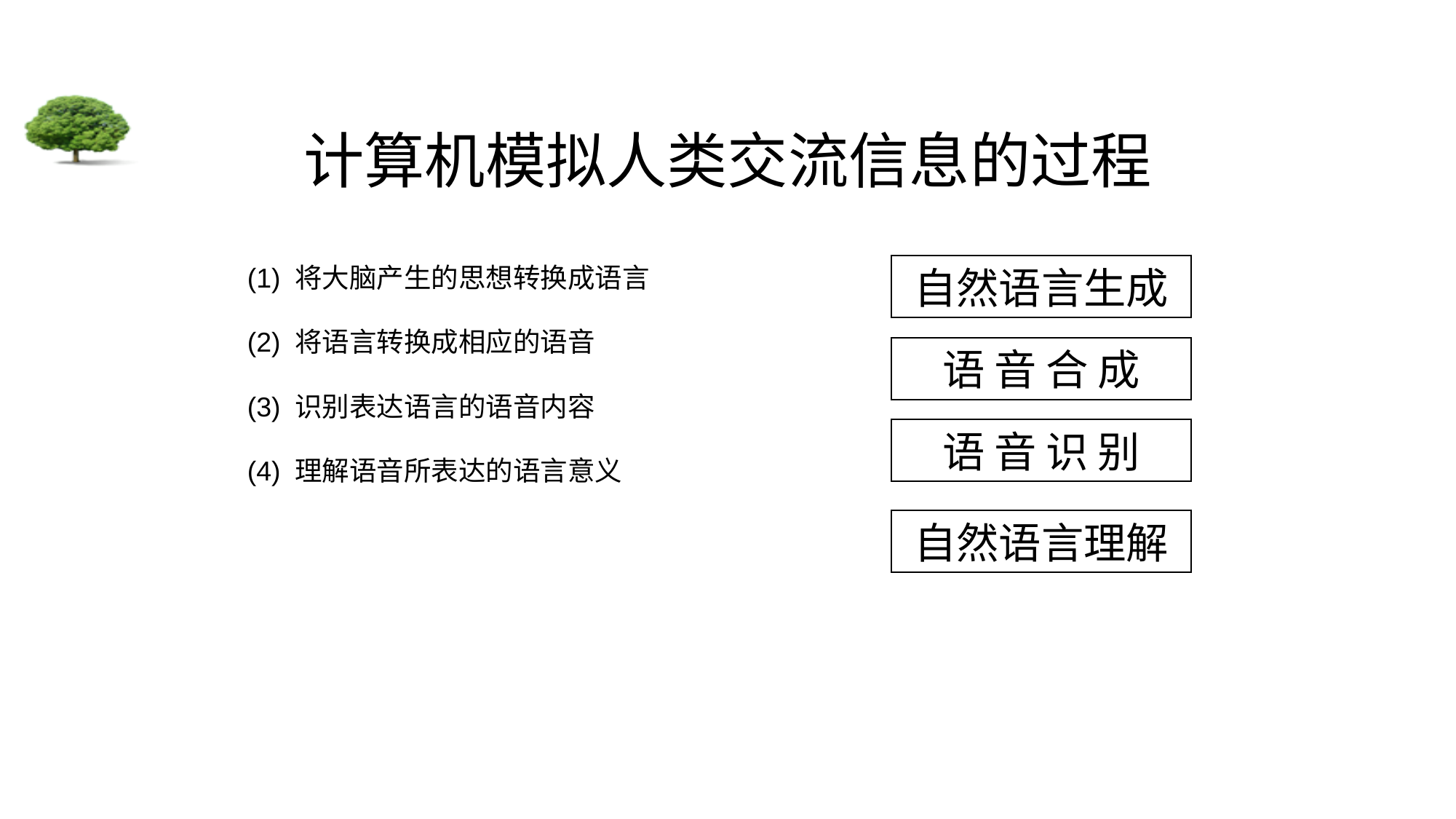

# 计算机模拟人类交流信息的过程
(1) 将大脑产生的思想转换成语言
(2) 将语言转换成相应的语音
(3) 识别表达语言的语音内容
(4) 理解语音所表达的语言意义

自然语言生成
语 音 合 成
语 音 识 别
自然语言理解